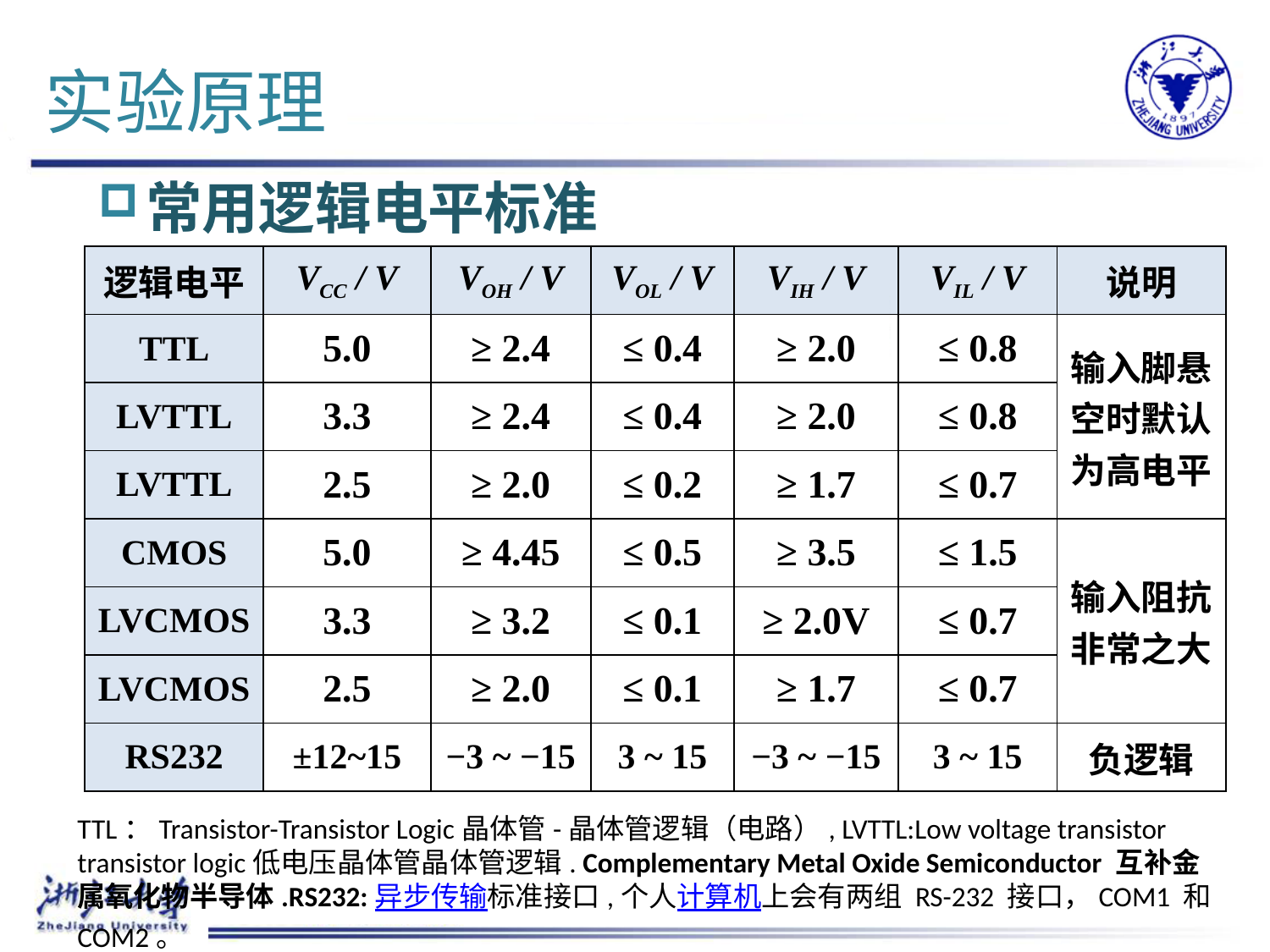

# 实验原理
常用逻辑电平标准
| 逻辑电平 | VCC / V | VOH / V | VOL / V | VIH / V | VIL / V | 说明 |
| --- | --- | --- | --- | --- | --- | --- |
| TTL | 5.0 | ≥ 2.4 | ≤ 0.4 | ≥ 2.0 | ≤ 0.8 | 输入脚悬空时默认为高电平 |
| LVTTL | 3.3 | ≥ 2.4 | ≤ 0.4 | ≥ 2.0 | ≤ 0.8 |  |
| LVTTL | 2.5 | ≥ 2.0 | ≤ 0.2 | ≥ 1.7 | ≤ 0.7 |  |
| CMOS | 5.0 | ≥ 4.45 | ≤ 0.5 | ≥ 3.5 | ≤ 1.5 | 输入阻抗非常之大 |
| LVCMOS | 3.3 | ≥ 3.2 | ≤ 0.1 | ≥ 2.0V | ≤ 0.7 |  |
| LVCMOS | 2.5 | ≥ 2.0 | ≤ 0.1 | ≥ 1.7 | ≤ 0.7 |  |
| RS232 | ±12~15 | −3 ~ −15 | 3 ~ 15 | −3 ~ −15 | 3 ~ 15 | 负逻辑 |
TTL：Transistor-Transistor Logic晶体管-晶体管逻辑（电路）, LVTTL:Low voltage transistor transistor logic低电压晶体管晶体管逻辑. Complementary Metal Oxide Semiconductor 互补金属氧化物半导体.RS232:异步传输标准接口,个人计算机上会有两组 RS-232 接口，COM1 和 COM2。